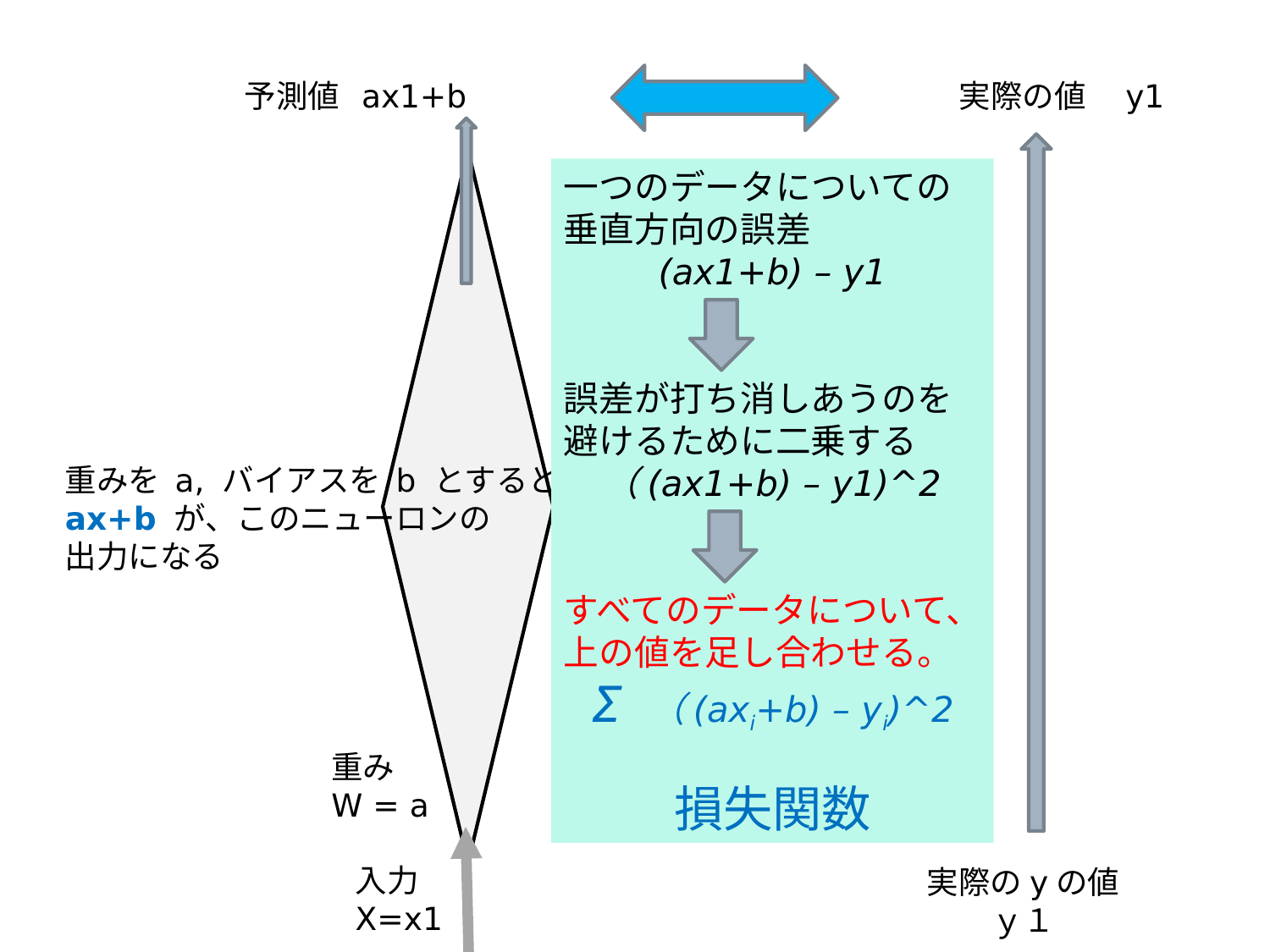

予測値  ax1+b　　　　          　　　　　　　　　実際の値　y1
一つのデータについての
垂直方向の誤差
(ax1+b) – y1

誤差が打ち消しあうのを
避けるために二乗する
（(ax1+b) – y1)^2

すべてのデータについて、
上の値を足し合わせる。
Σ （(axi+b) – yi)^2

損失関数

重みを a, バイアスを b とすると、
ax+b が、このニューロンの
出力になる

重み
W = a
入力
X=x1
実際のyの値
ｙ１